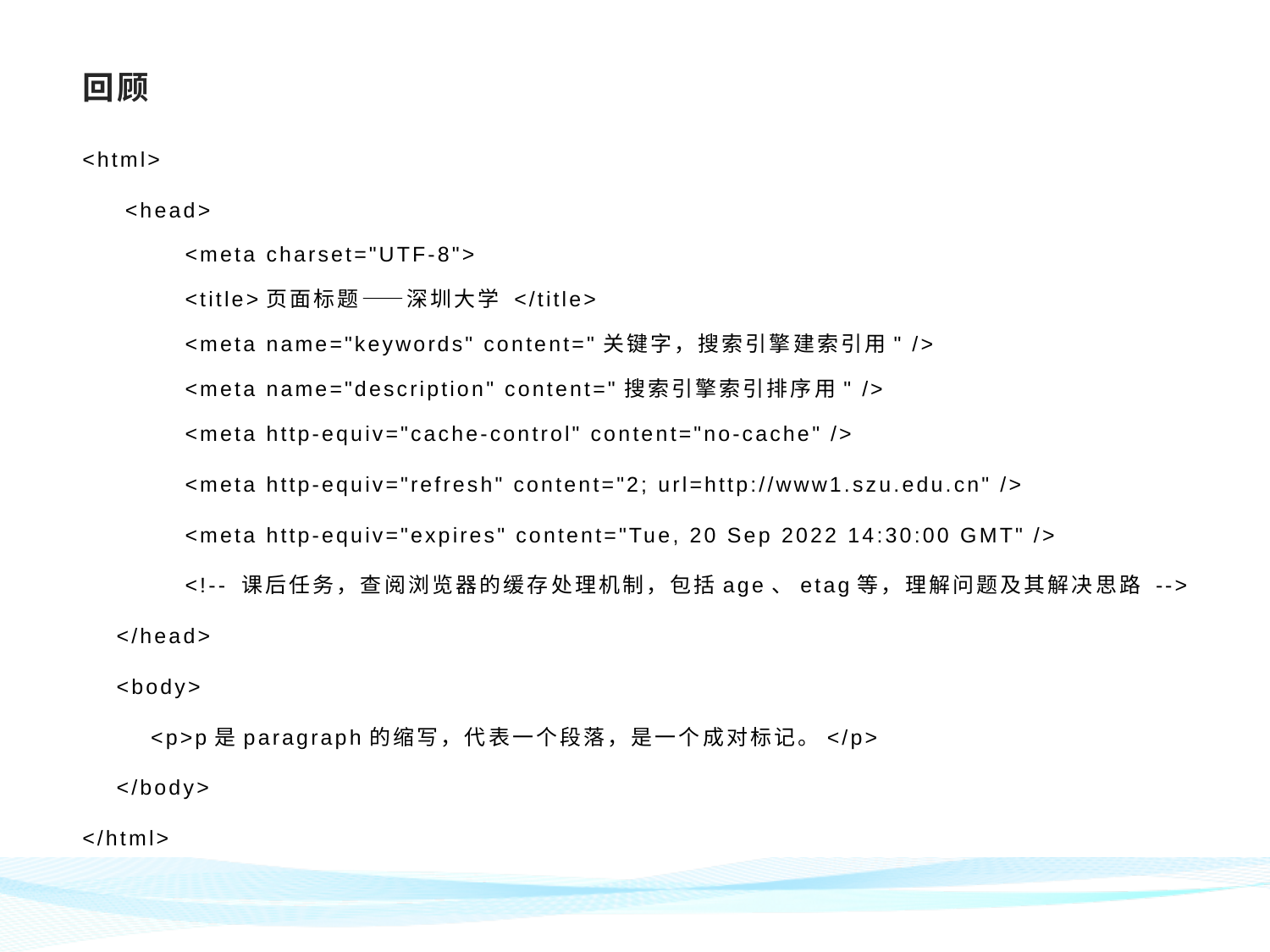

# 回顾
<html>
     <head>
            <meta charset="UTF-8">
            <title>页面标题——深圳大学 </title>
            <meta name="keywords" content="关键字，搜索引擎建索引用" />
            <meta name="description" content="搜索引擎索引排序用" />
            <meta http-equiv="cache-control" content="no-cache" />
            <meta http-equiv="refresh" content="2; url=http://www1.szu.edu.cn" />
            <meta http-equiv="expires" content="Tue, 20 Sep 2022 14:30:00 GMT" />
            <!-- 课后任务，查阅浏览器的缓存处理机制，包括age、etag等，理解问题及其解决思路 -->
    </head>
    <body>
        <p>p是paragraph的缩写，代表一个段落，是一个成对标记。</p>
    </body>
</html>